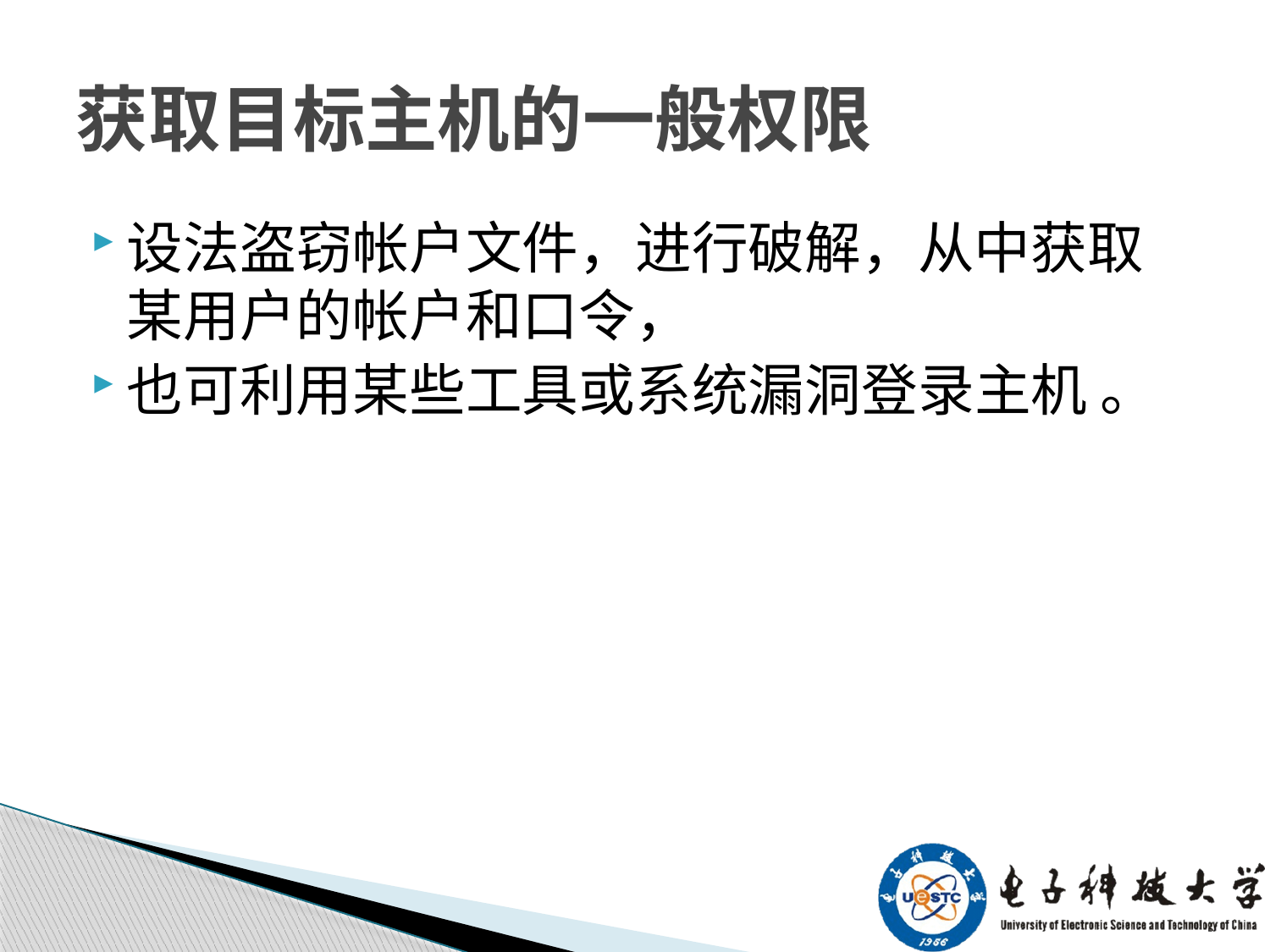

# 获取目标主机的一般权限
设法盗窃帐户文件，进行破解，从中获取某用户的帐户和口令，
也可利用某些工具或系统漏洞登录主机 。
80